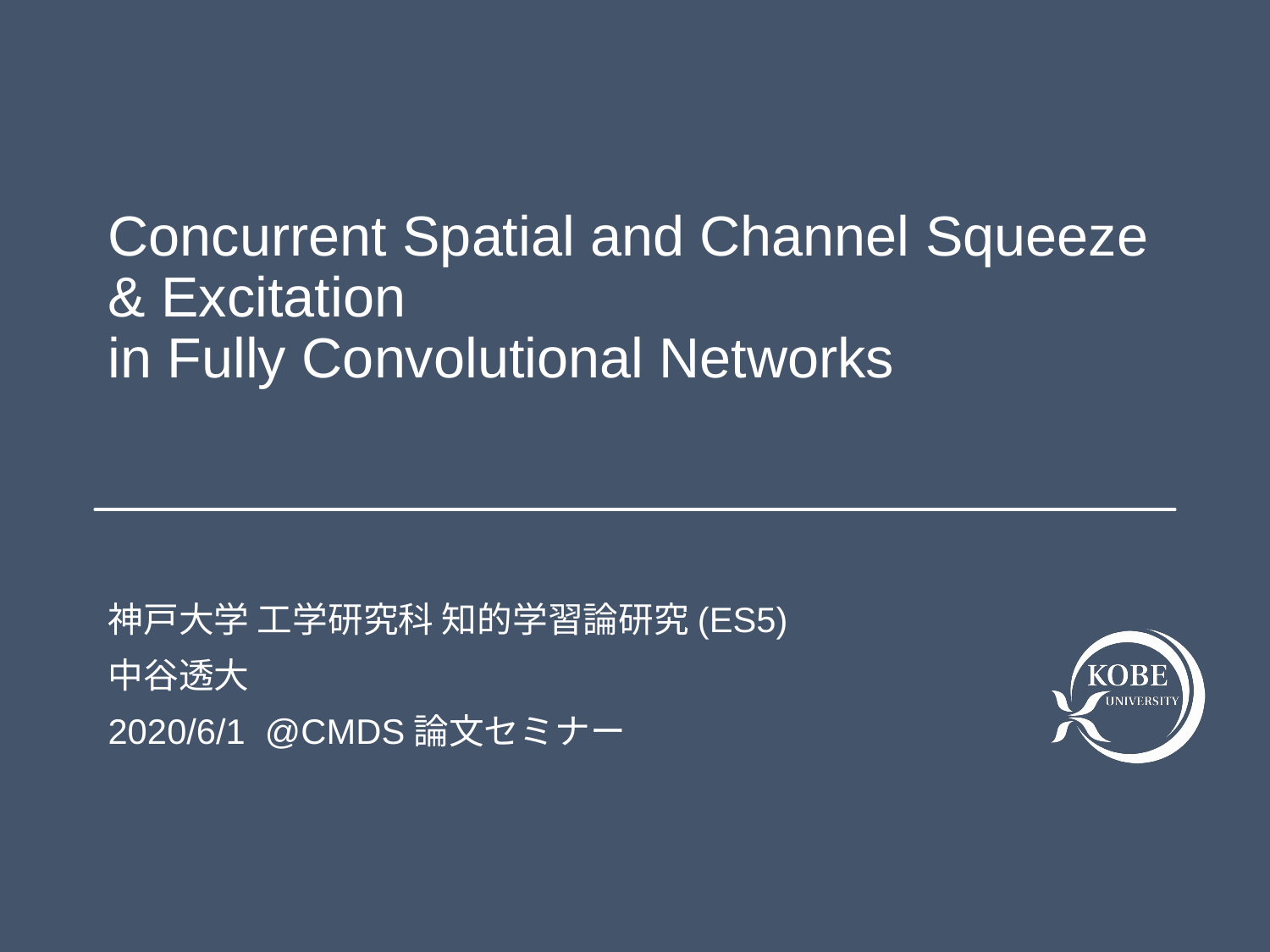

# Concurrent Spatial and Channel Squeeze & Excitation in Fully Convolutional Networks
神戸大学 工学研究科 知的学習論研究(ES5)
中谷透大
2020/6/1  @CMDS論文セミナー